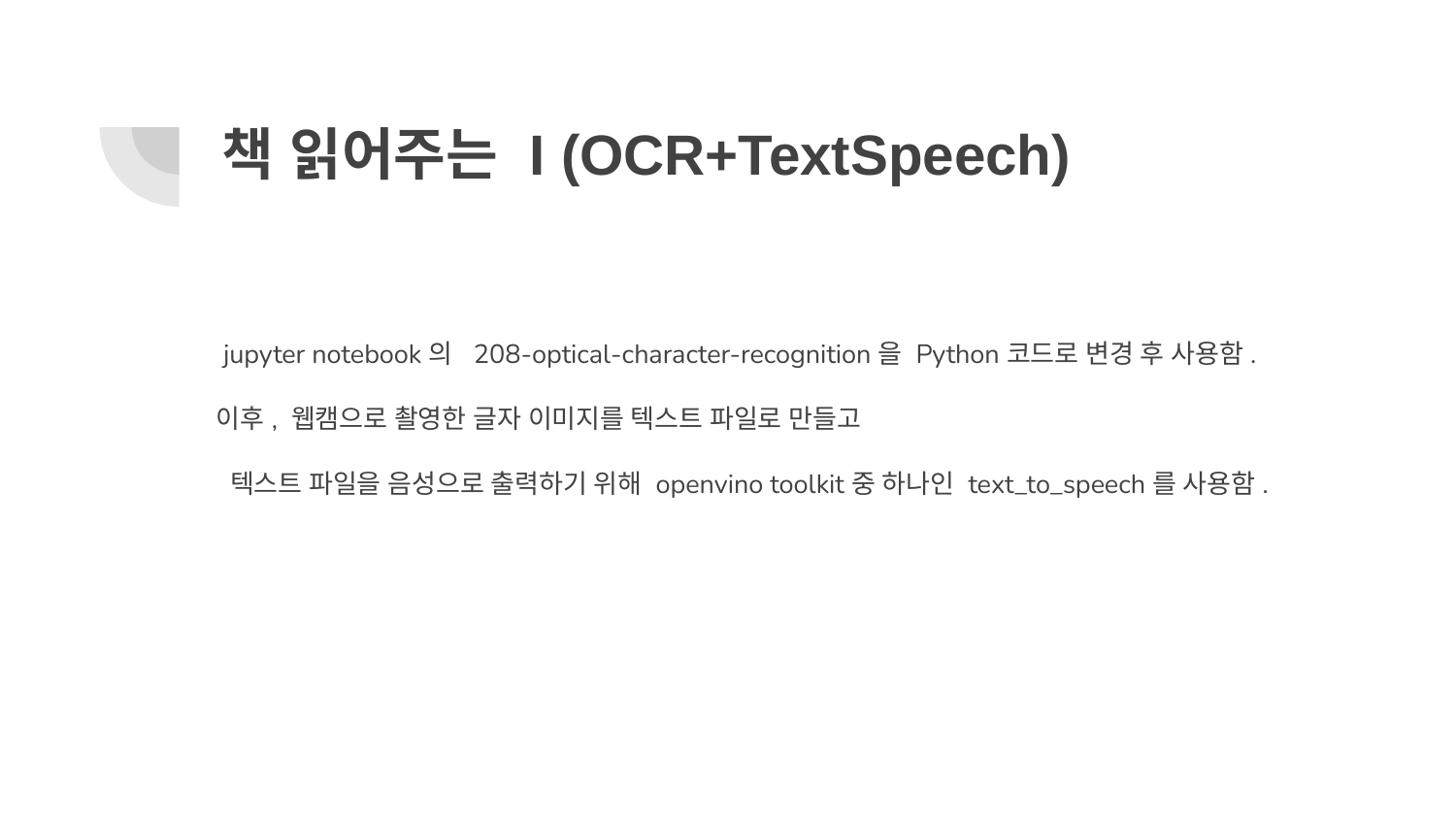

# 책 읽어주는 I (OCR+TextSpeech)
 jupyter notebook의  208-optical-character-recognition을 Python코드로 변경 후 사용함.
이후, 웹캠으로 촬영한 글자 이미지를 텍스트 파일로 만들고
 텍스트 파일을 음성으로 출력하기 위해 openvino toolkit중 하나인 text_to_speech를 사용함.